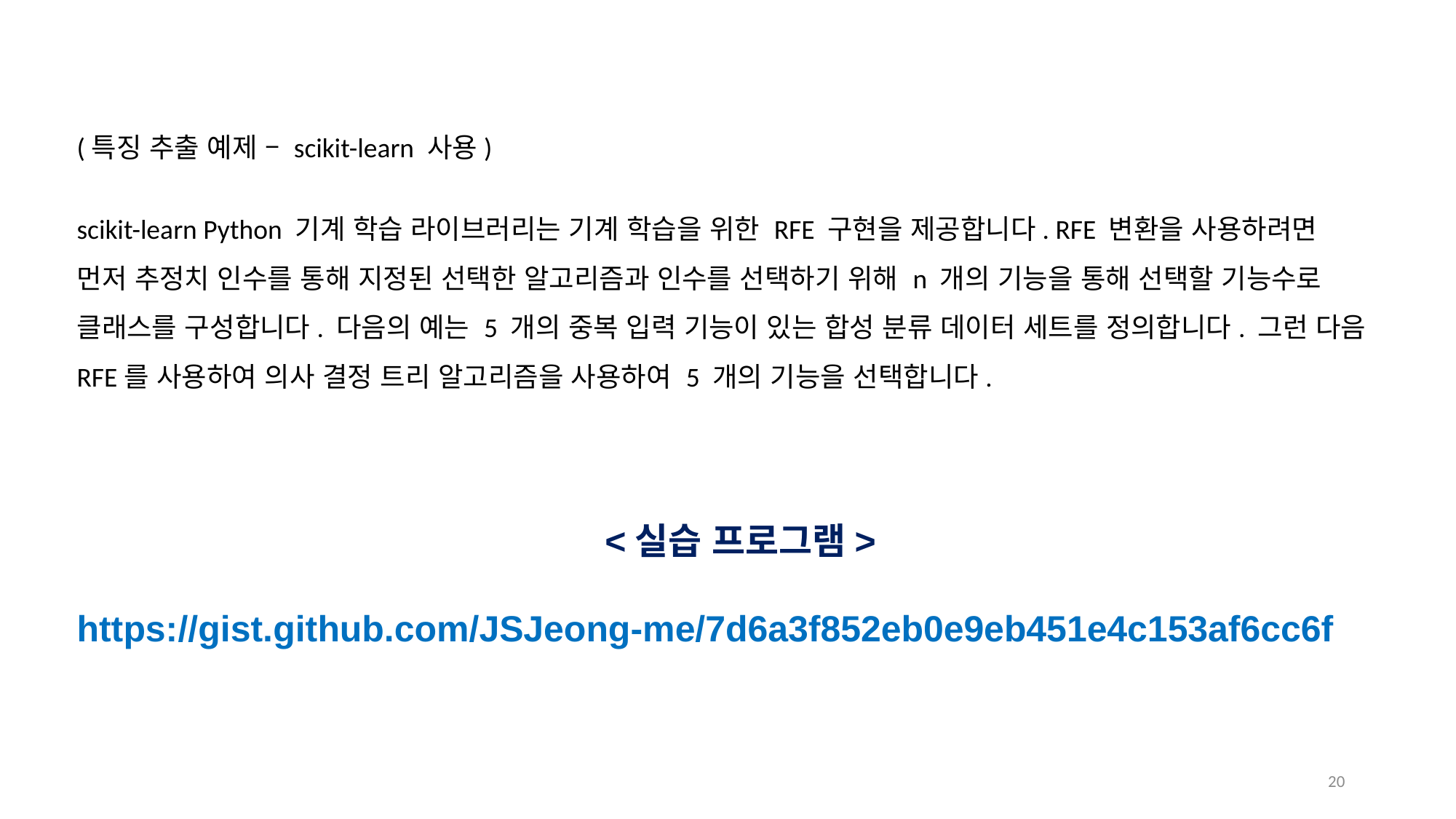

(특징 추출 예제 – scikit-learn 사용)

scikit-learn Python 기계 학습 라이브러리는 기계 학습을 위한 RFE 구현을 제공합니다. RFE 변환을 사용하려면 먼저 추정치 인수를 통해 지정된 선택한 알고리즘과 인수를 선택하기 위해 n 개의 기능을 통해 선택할 기능수로 클래스를 구성합니다. 다음의 예는 5 개의 중복 입력 기능이 있는 합성 분류 데이터 세트를 정의합니다. 그런 다음 RFE를 사용하여 의사 결정 트리 알고리즘을 사용하여 5 개의 기능을 선택합니다.
<실습 프로그램>

https://gist.github.com/JSJeong-me/7d6a3f852eb0e9eb451e4c153af6cc6f
20